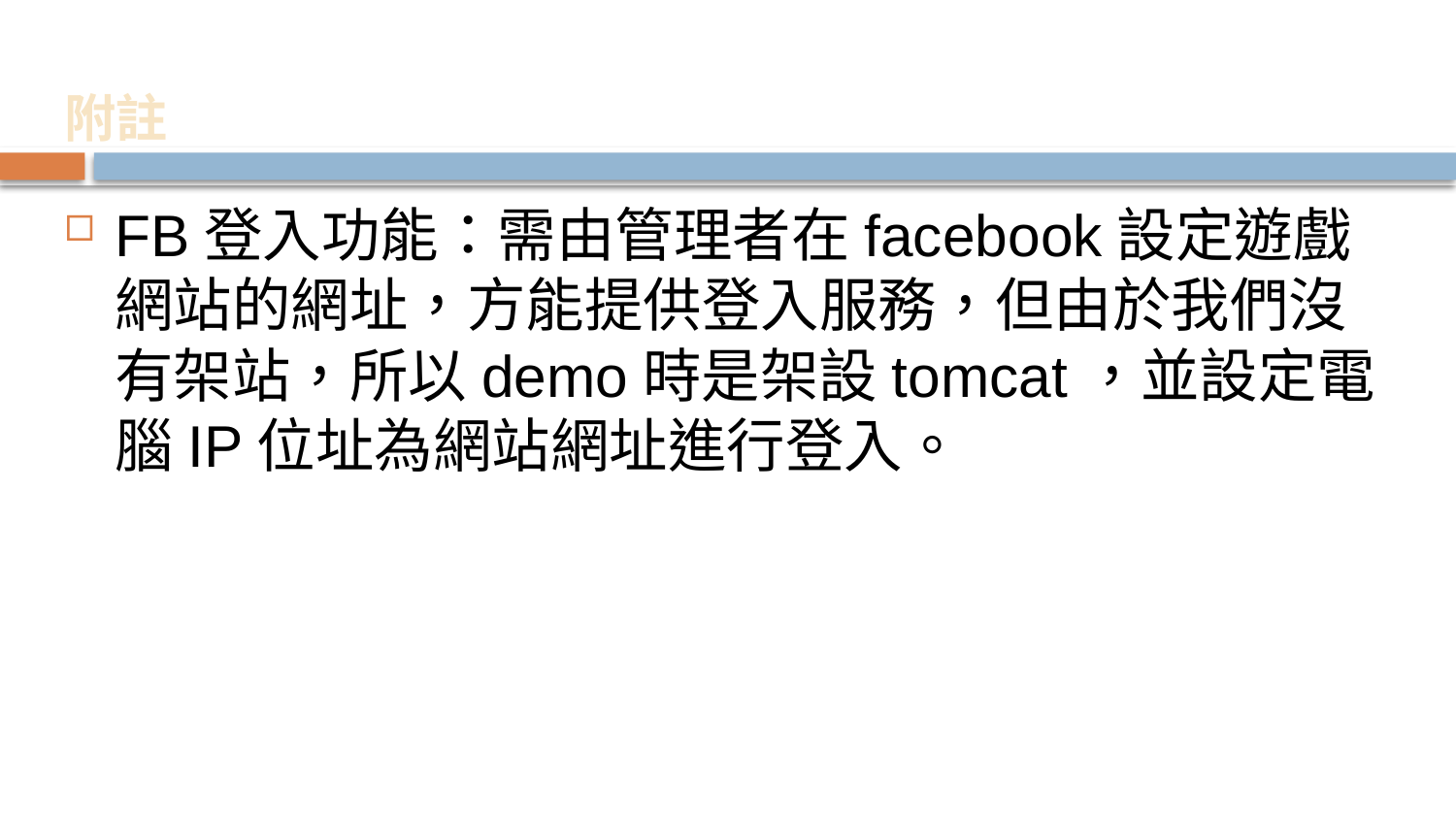

# 附註
FB登入功能：需由管理者在facebook設定遊戲網站的網址，方能提供登入服務，但由於我們沒有架站，所以demo時是架設tomcat，並設定電腦IP位址為網站網址進行登入。